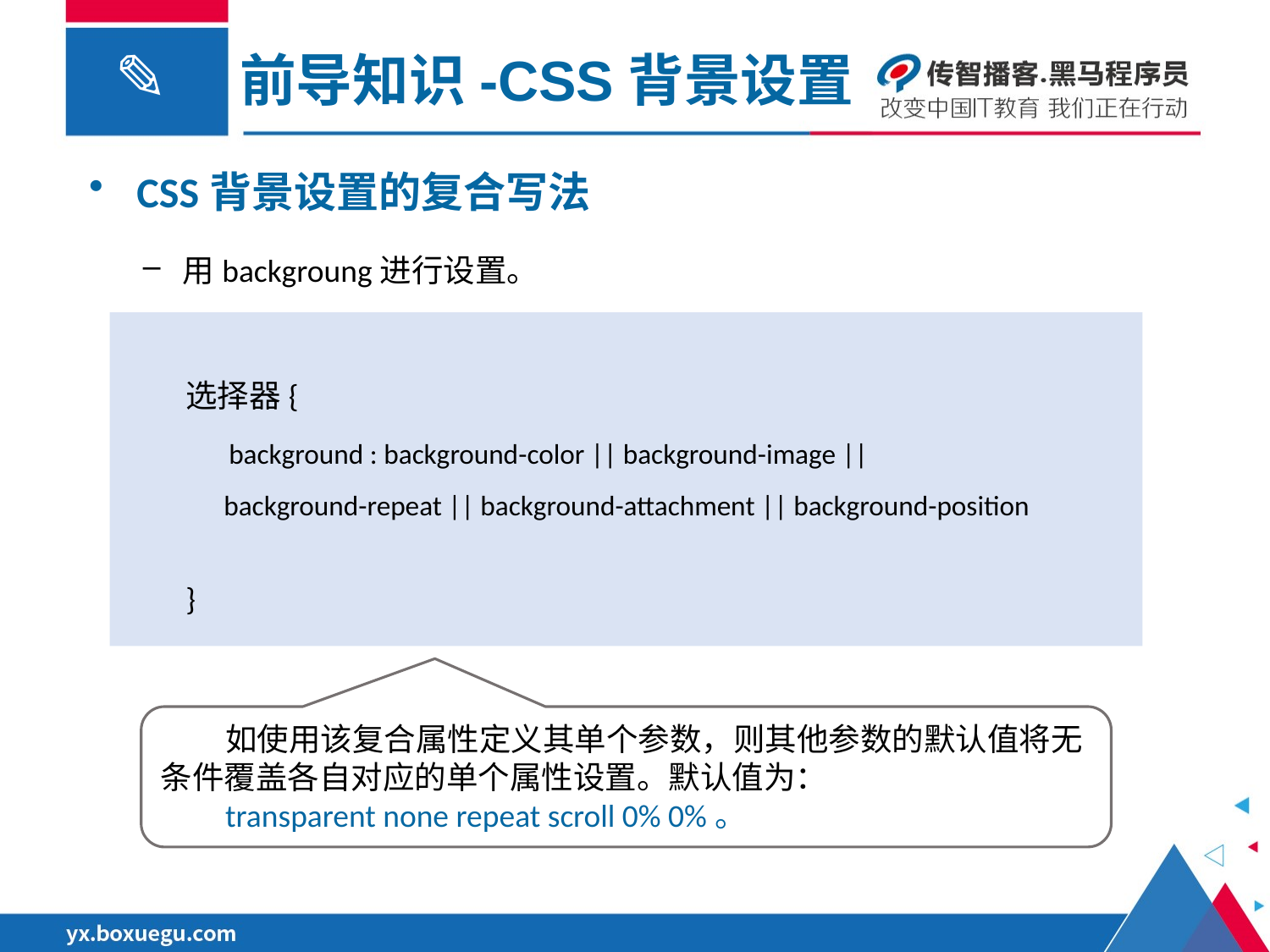

前导知识-CSS背景设置
CSS背景设置的复合写法
用backgroung进行设置。
选择器{
      background : background-color || background-image ||
      background-repeat || background-attachment || background-position
}
        如使用该复合属性定义其单个参数，则其他参数的默认值将无条件覆盖各自对应的单个属性设置。默认值为：
         transparent none repeat scroll 0% 0%。